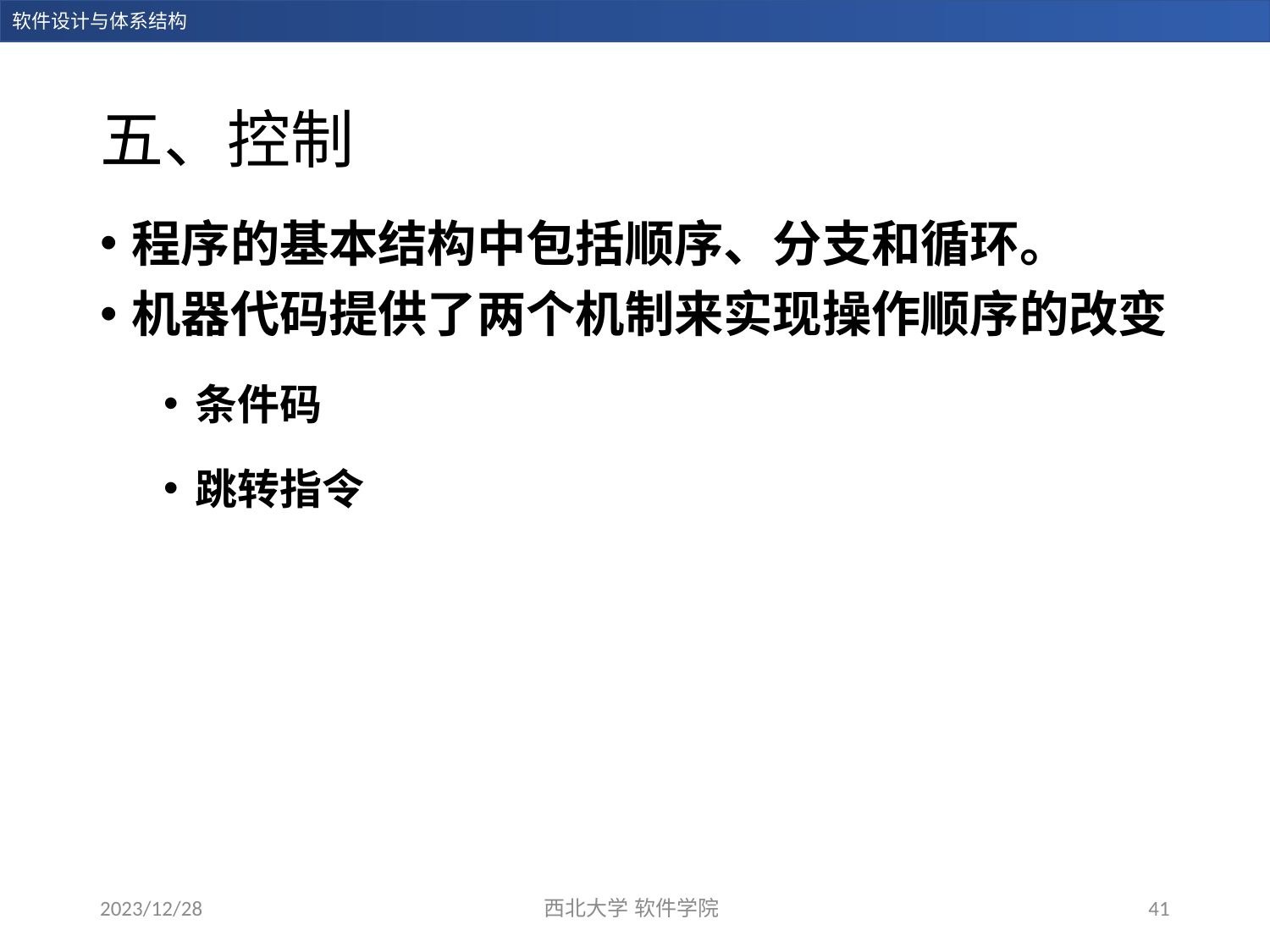

# 五、控制
程序的基本结构中包括顺序、分支和循环。
机器代码提供了两个机制来实现操作顺序的改变
条件码
跳转指令

2023/12/28
西北大学 软件学院
41